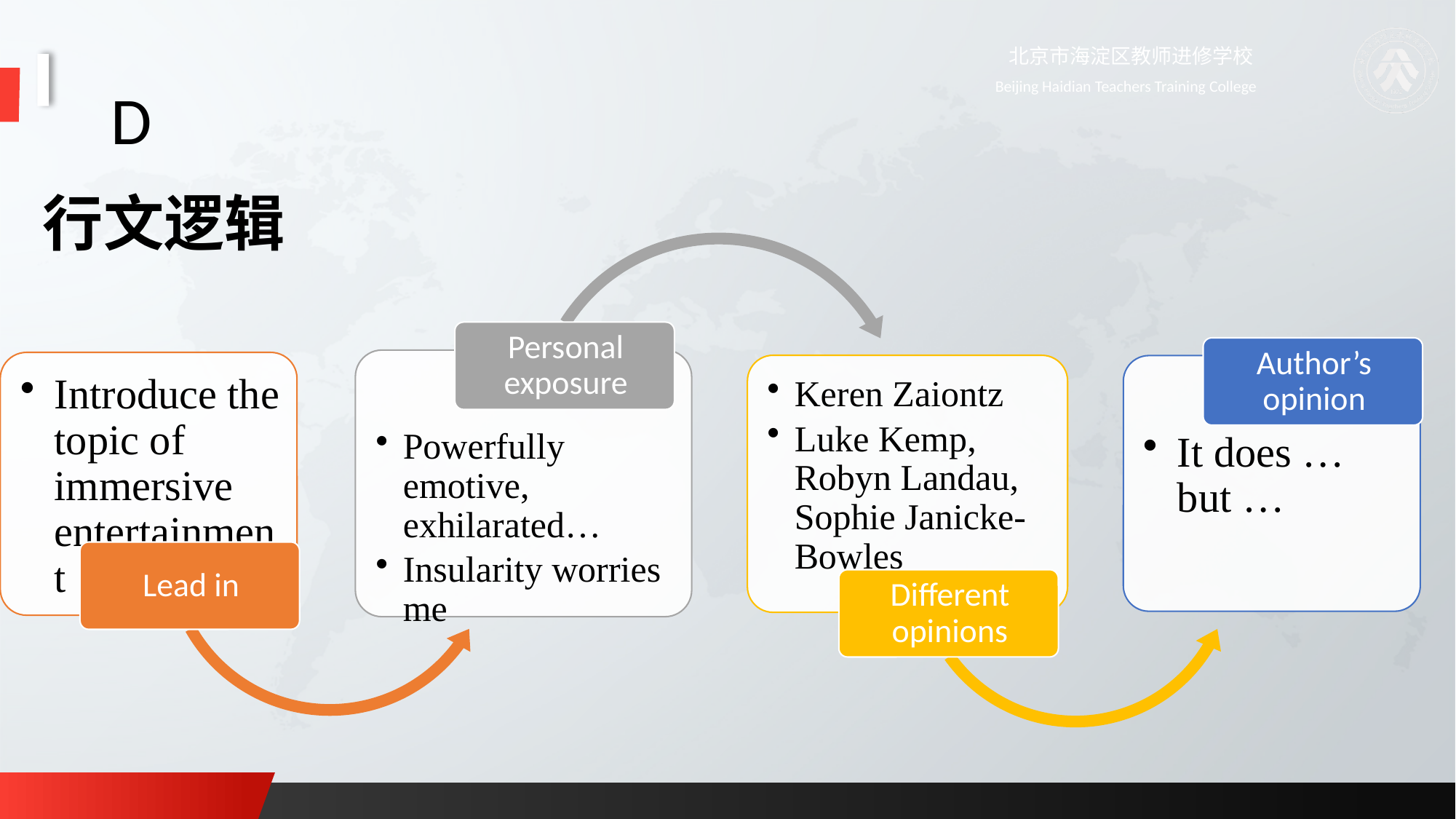

# D
行文逻辑
Introduce the topic of immersive entertainment
Lead in
Powerfully emotive, exhilarated…
Insularity worries me
Personal exposure
Keren Zaiontz
Luke Kemp, Robyn Landau, Sophie Janicke-Bowles
Different opinions
It does … but …
Author’s opinion